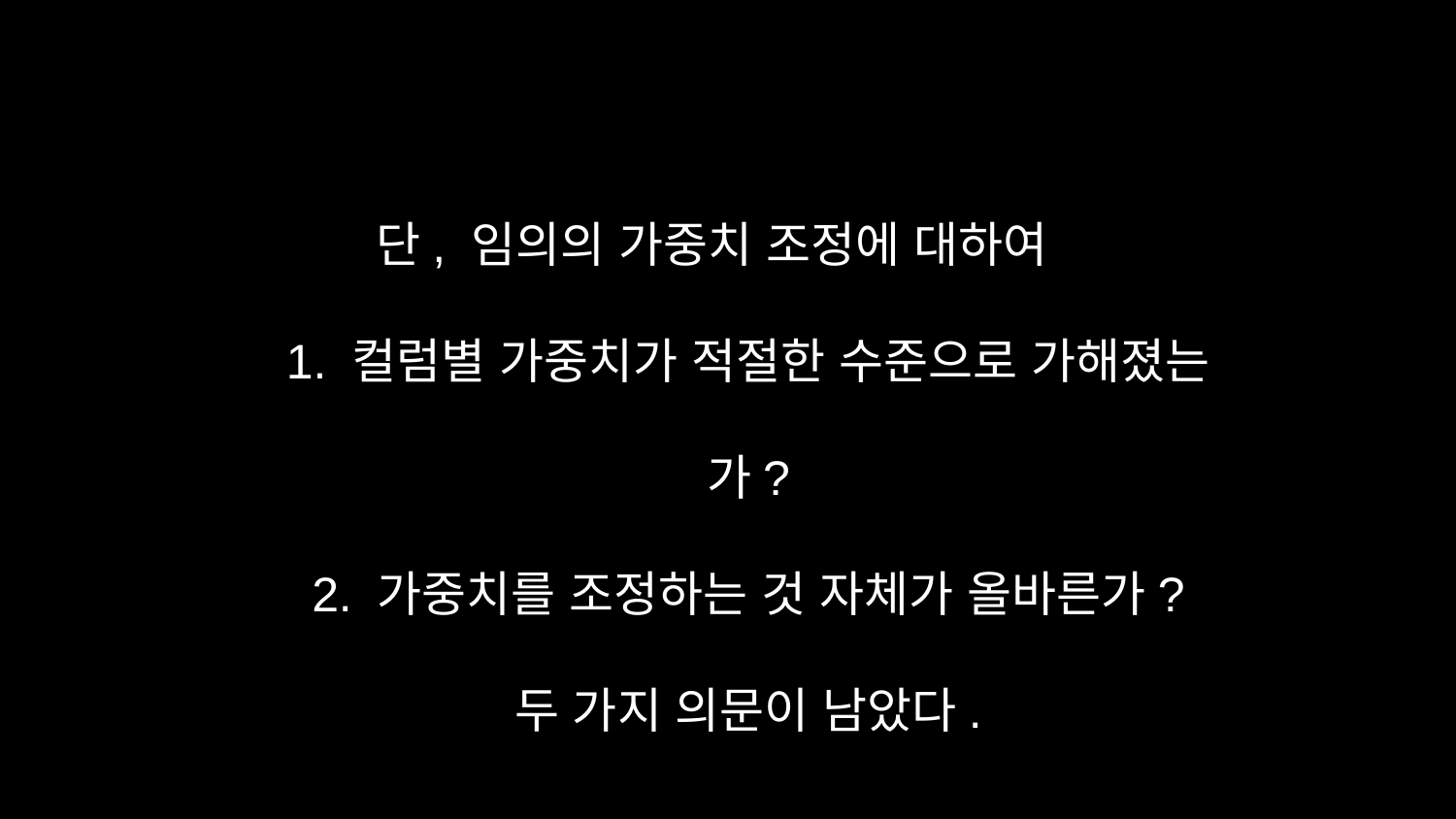

단, 임의의 가중치 조정에 대하여
1. 컬럼별 가중치가 적절한 수준으로 가해졌는가?
2. 가중치를 조정하는 것 자체가 올바른가?
두 가지 의문이 남았다.